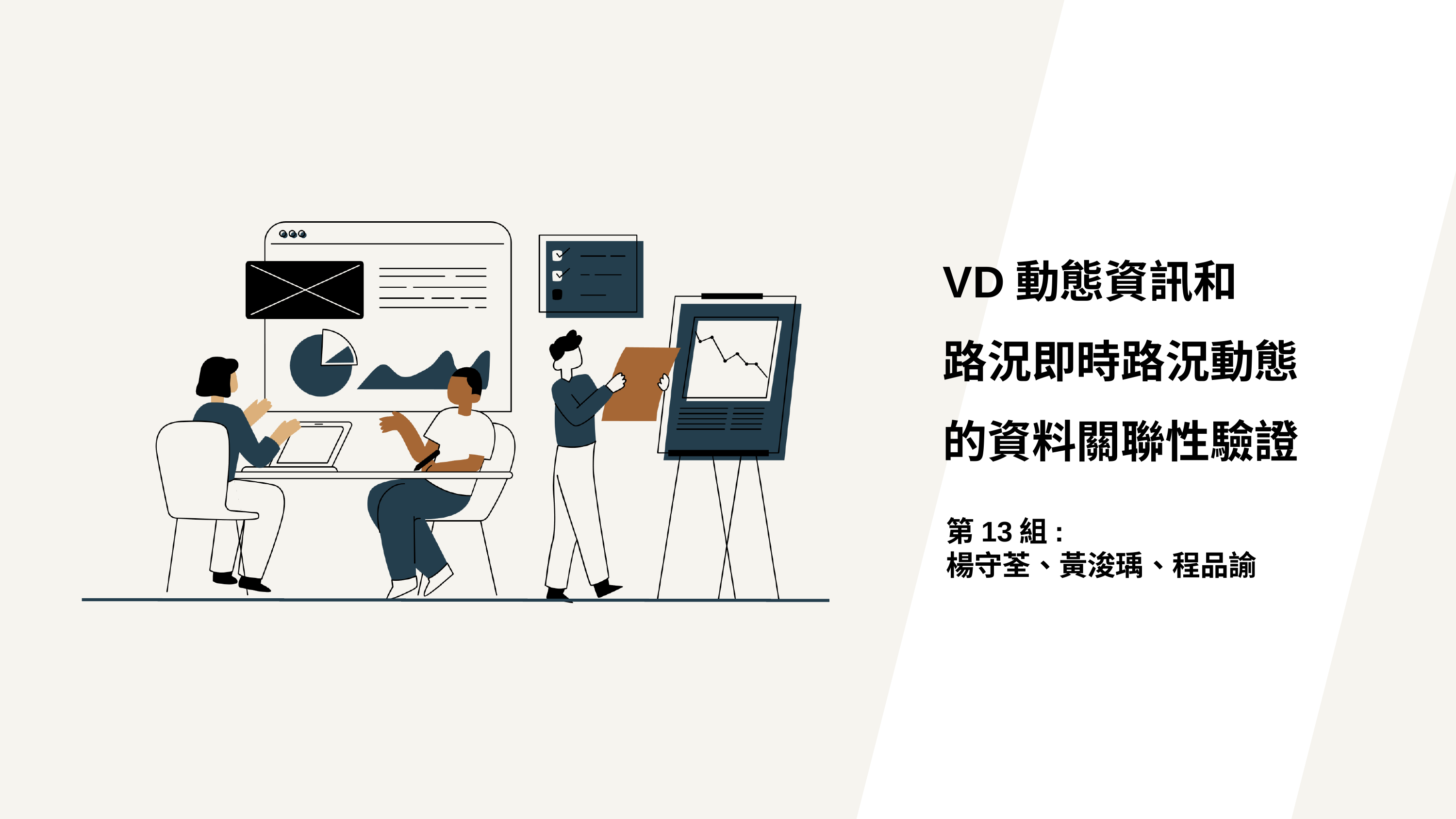

VD動態資訊和
路況即時路況動態的資料關聯性驗證

第13組:
楊守荃、黃浚瑀、程品諭